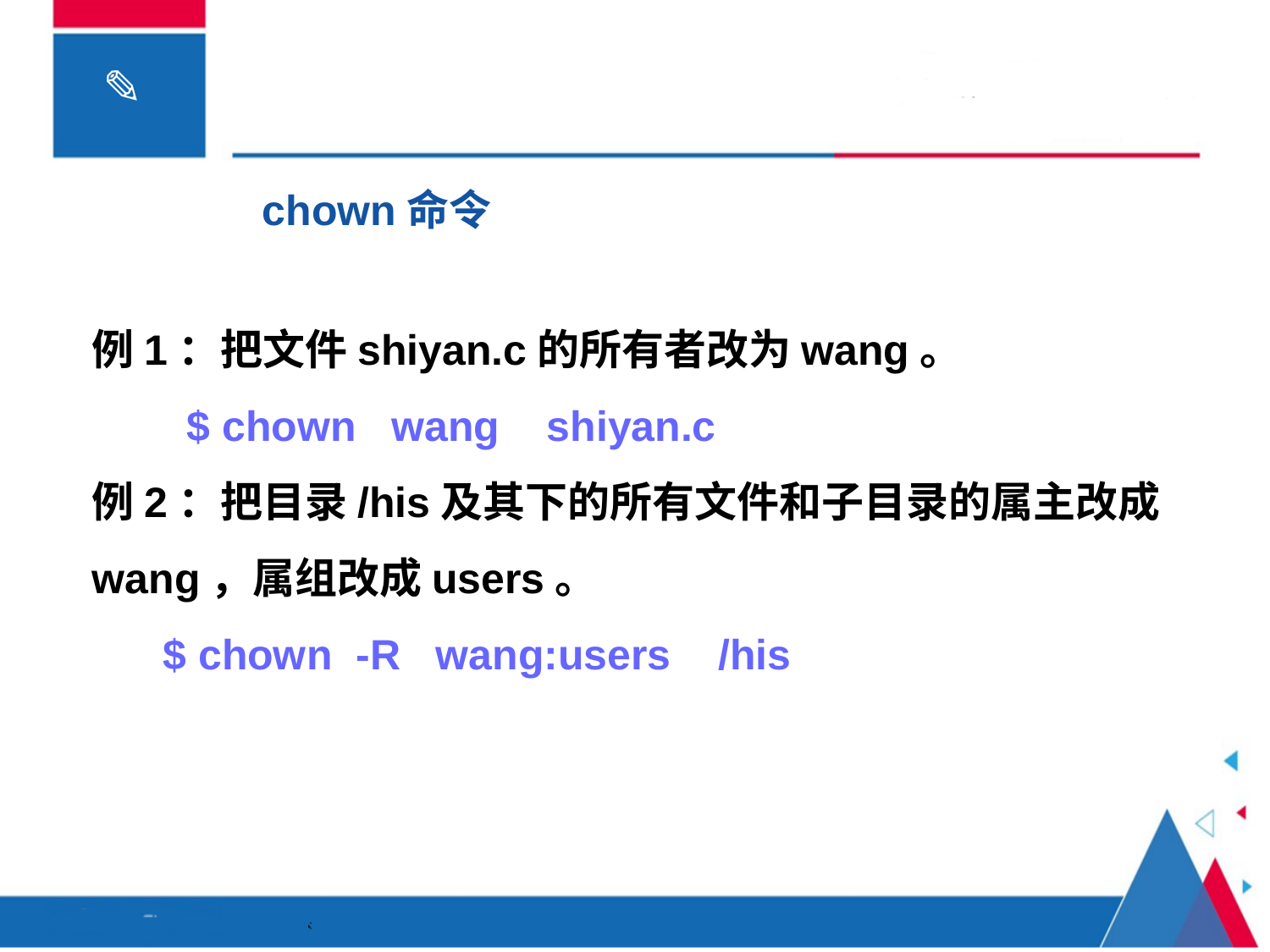

chown命令
例1：把文件shiyan.c的所有者改为wang。
　　$ chown   wang    shiyan.c
例2：把目录/his及其下的所有文件和子目录的属主改成wang，属组改成users。
      $ chown  -R   wang:users    /his